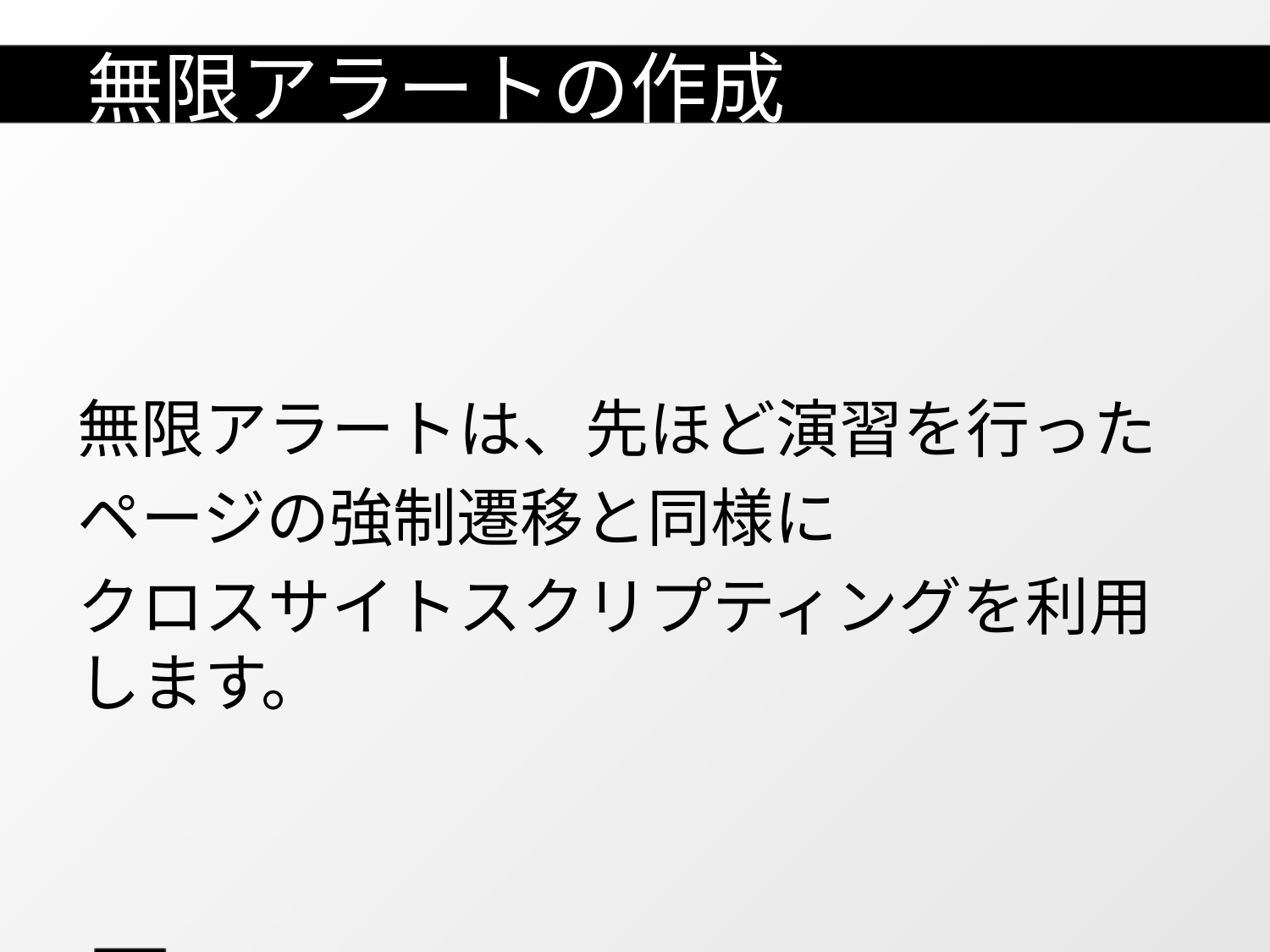

# 無限アラートの作成
無限アラートは、先ほど演習を行った
ページの強制遷移と同様に
クロスサイトスクリプティングを利用します。